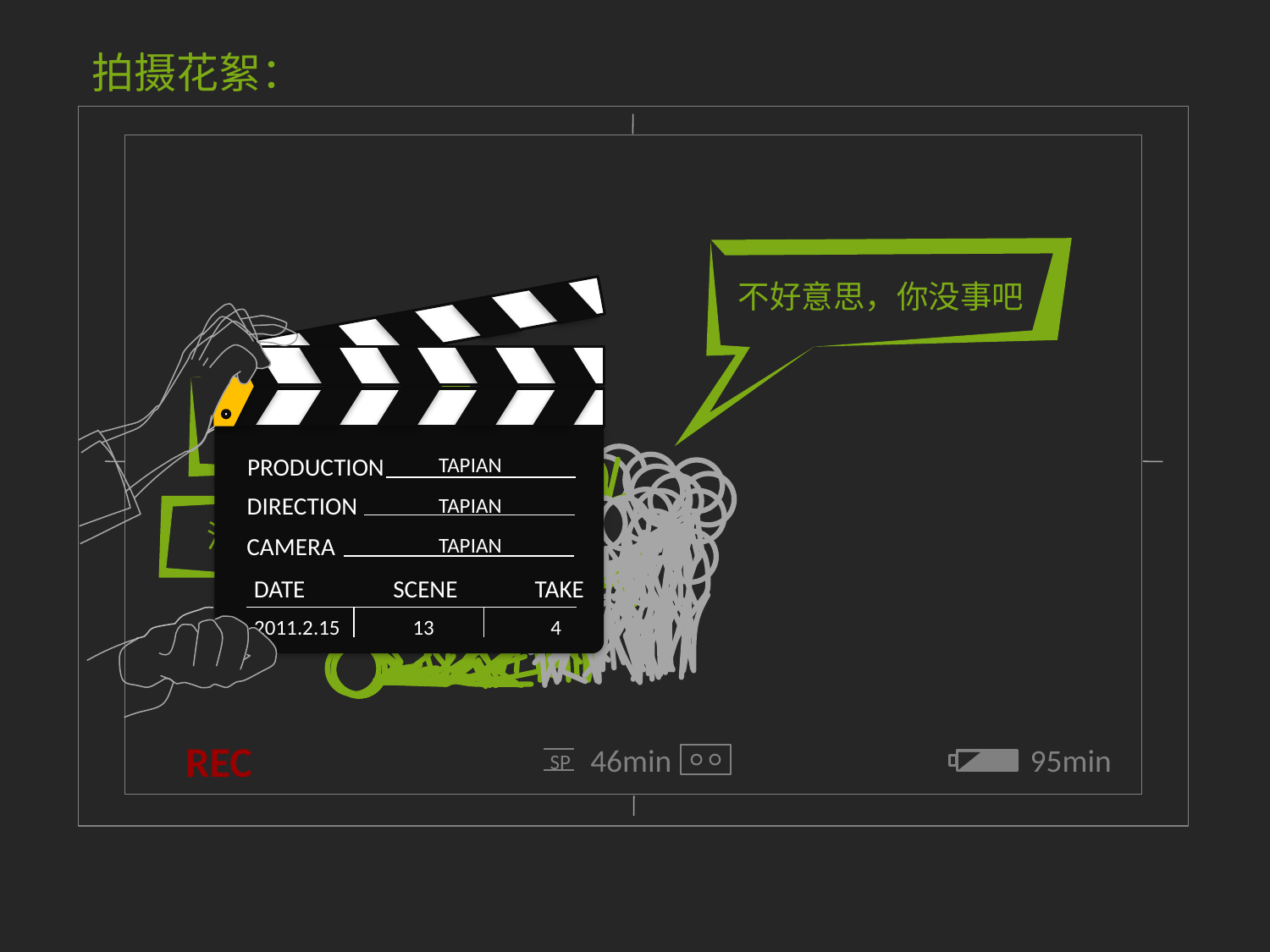

拍摄花絮：

不好意思，你没事吧

PRODUCTION
DIRECTION
CAMERA
DATE                SCENE              TAKE
TAPIAN
TAPIAN
TAPIAN
2011.2.15               13                        4

你还真打啊！

没事儿…

REC
46min
SP

95min